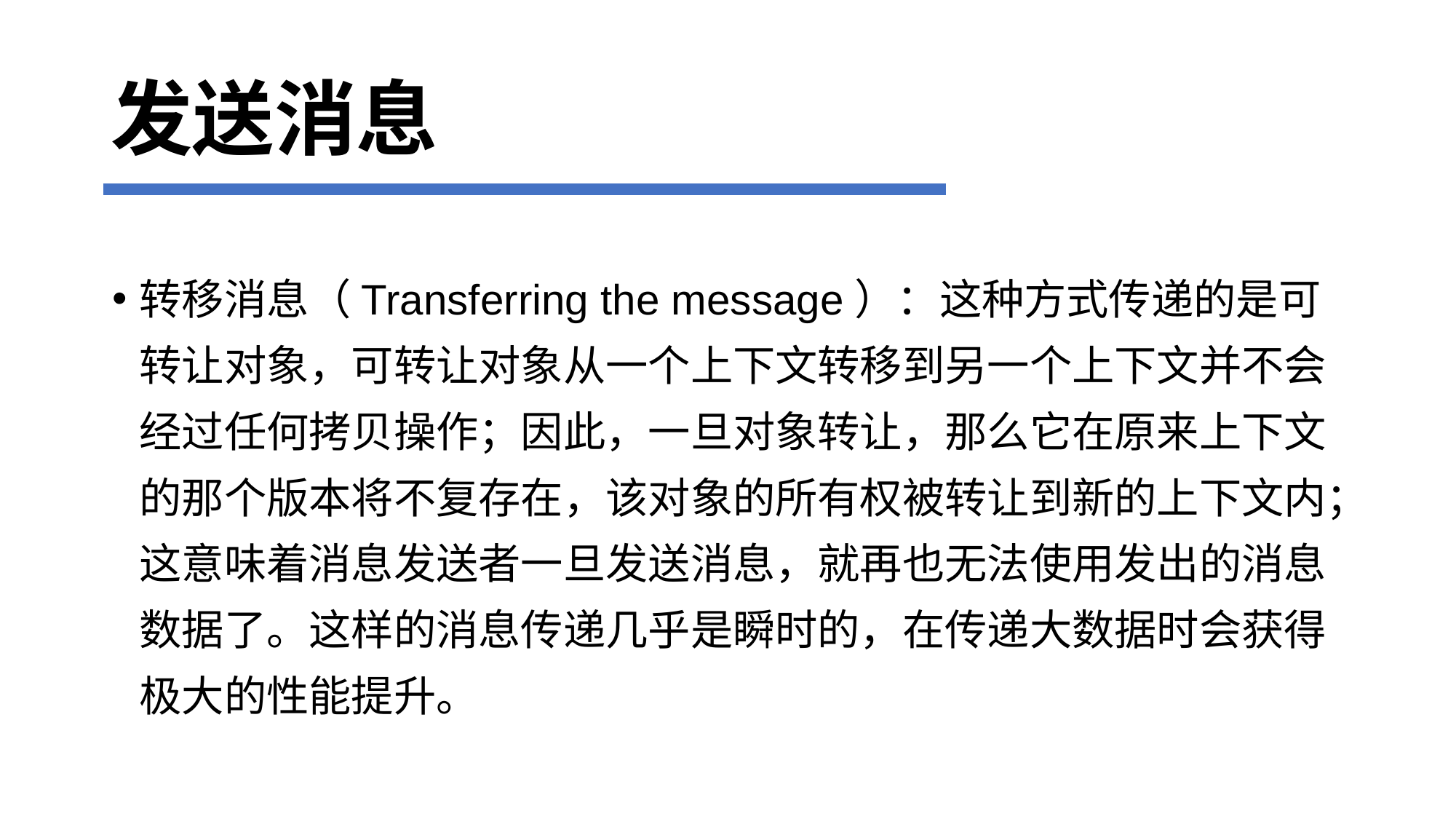

# 发送消息
转移消息（Transferring the message）：这种方式传递的是可转让对象，可转让对象从一个上下文转移到另一个上下文并不会经过任何拷贝操作；因此，一旦对象转让，那么它在原来上下文的那个版本将不复存在，该对象的所有权被转让到新的上下文内；这意味着消息发送者一旦发送消息，就再也无法使用发出的消息数据了。这样的消息传递几乎是瞬时的，在传递大数据时会获得极大的性能提升。